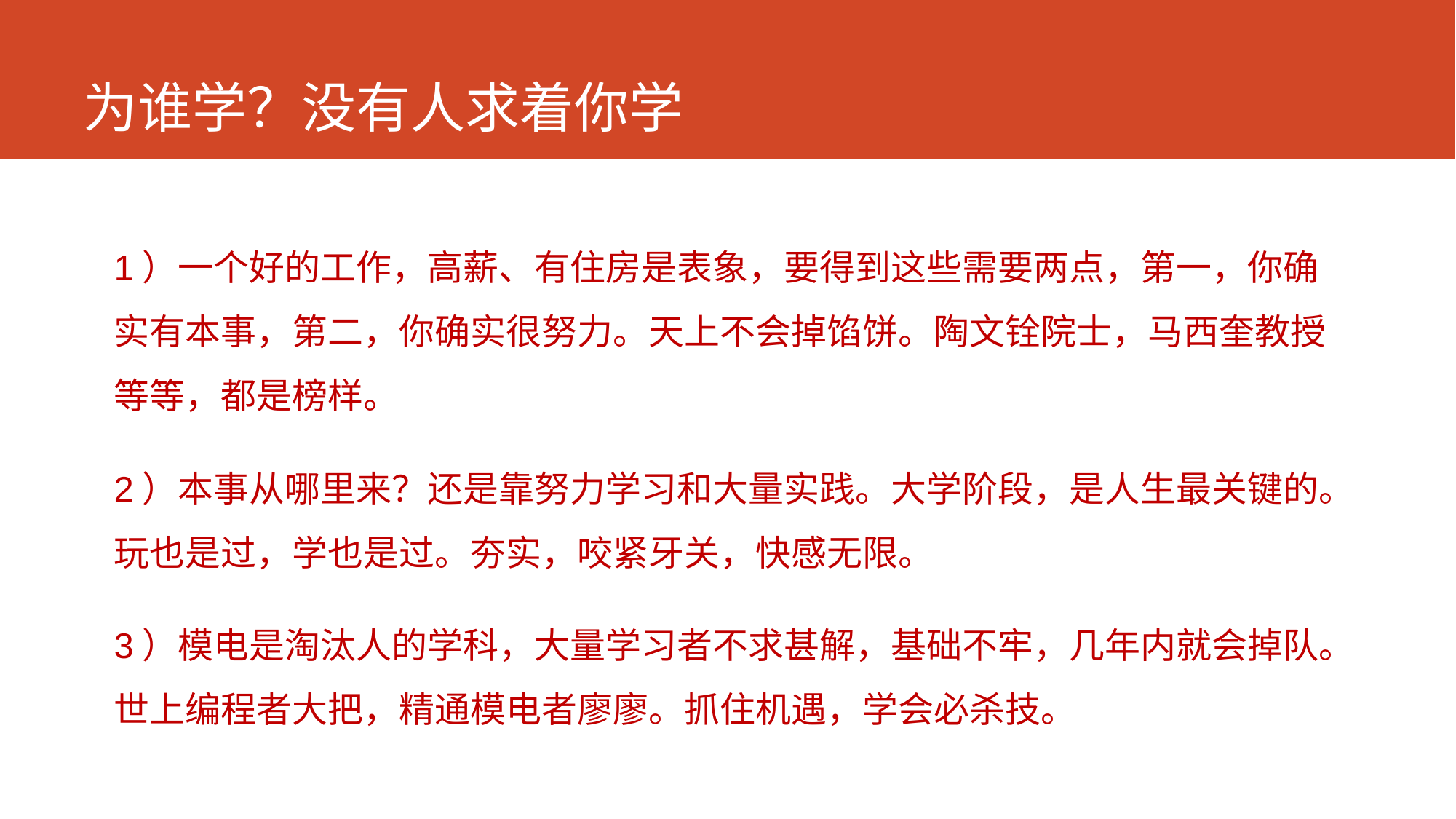

# 为谁学？没有人求着你学
1）一个好的工作，高薪、有住房是表象，要得到这些需要两点，第一，你确实有本事，第二，你确实很努力。天上不会掉馅饼。陶文铨院士，马西奎教授等等，都是榜样。
2）本事从哪里来？还是靠努力学习和大量实践。大学阶段，是人生最关键的。玩也是过，学也是过。夯实，咬紧牙关，快感无限。
3）模电是淘汰人的学科，大量学习者不求甚解，基础不牢，几年内就会掉队。世上编程者大把，精通模电者廖廖。抓住机遇，学会必杀技。